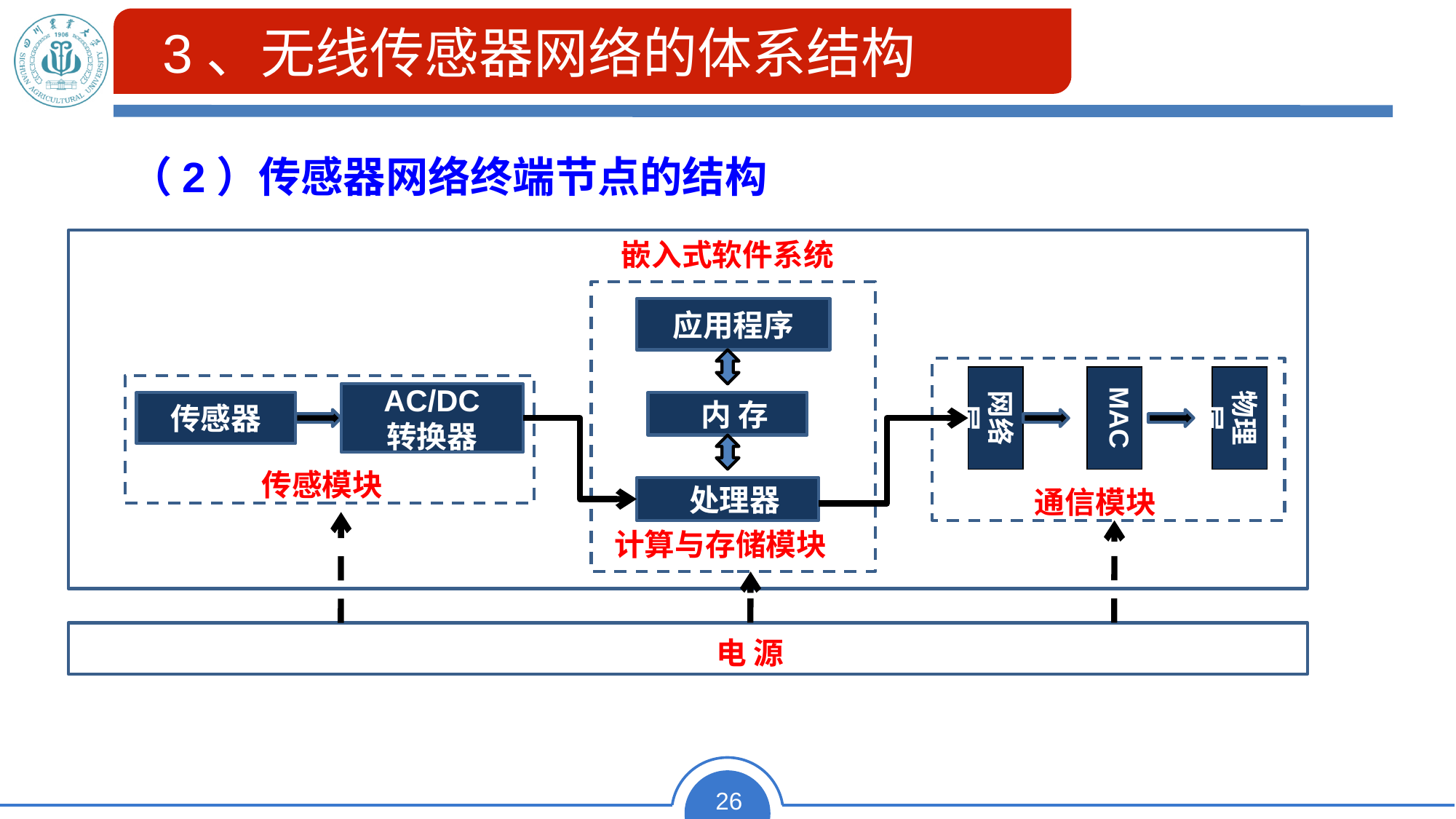

# 3、无线传感器网络的体系结构
（2）传感器网络终端节点的结构

嵌入式软件系统

应用程序

网络层
MAC
物理层

AC/DC
转换器
传感器
 内 存

传感模块
 处理器
通信模块
计算与存储模块

电 源